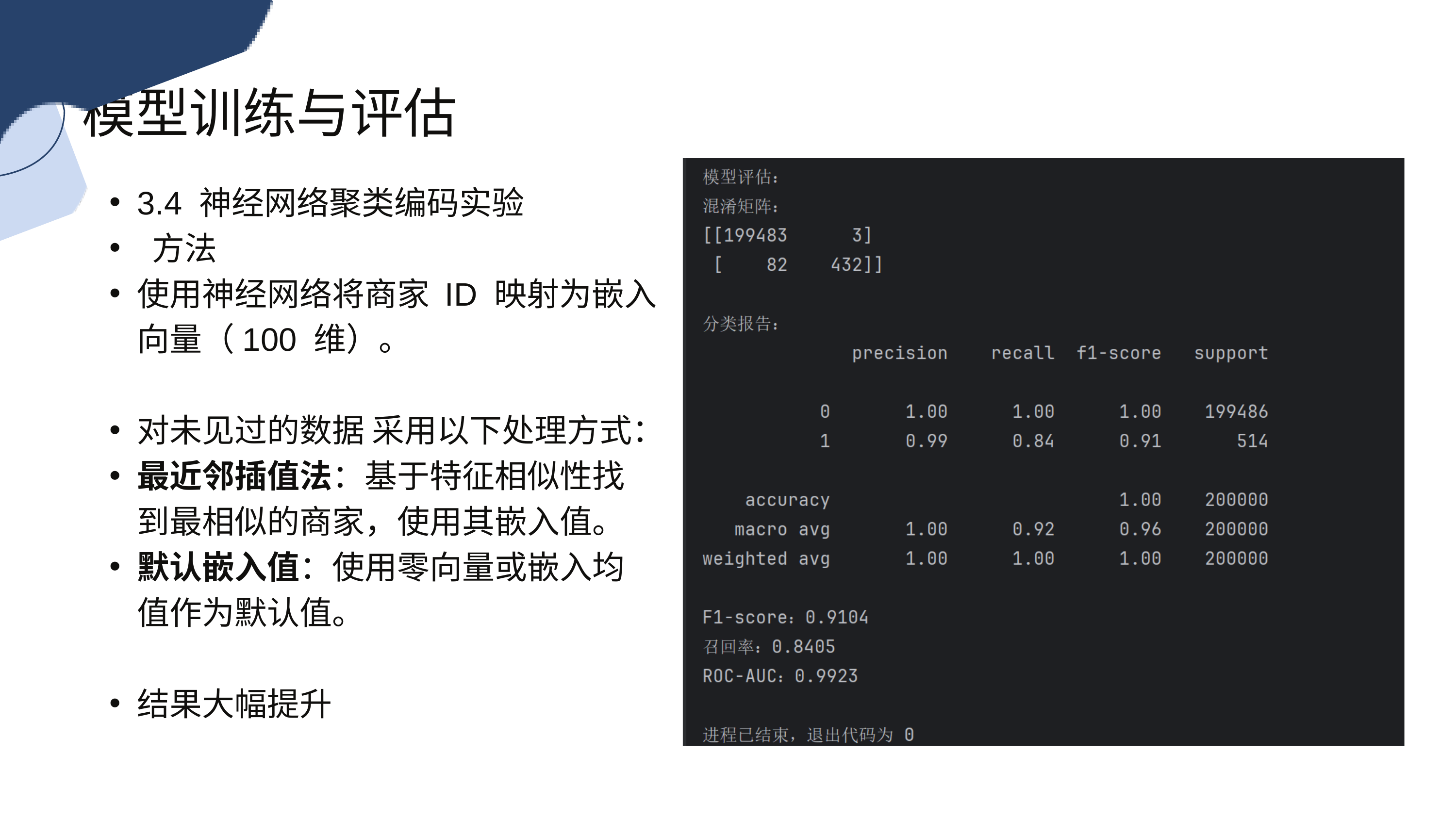

模型训练与评估

3.4 神经网络聚类编码实验
 方法
使用神经网络将商家 ID 映射为嵌入向量（100 维）。

对未见过的数据 采用以下处理方式：
最近邻插值法：基于特征相似性找到最相似的商家，使用其嵌入值。
默认嵌入值：使用零向量或嵌入均值作为默认值。

结果大幅提升